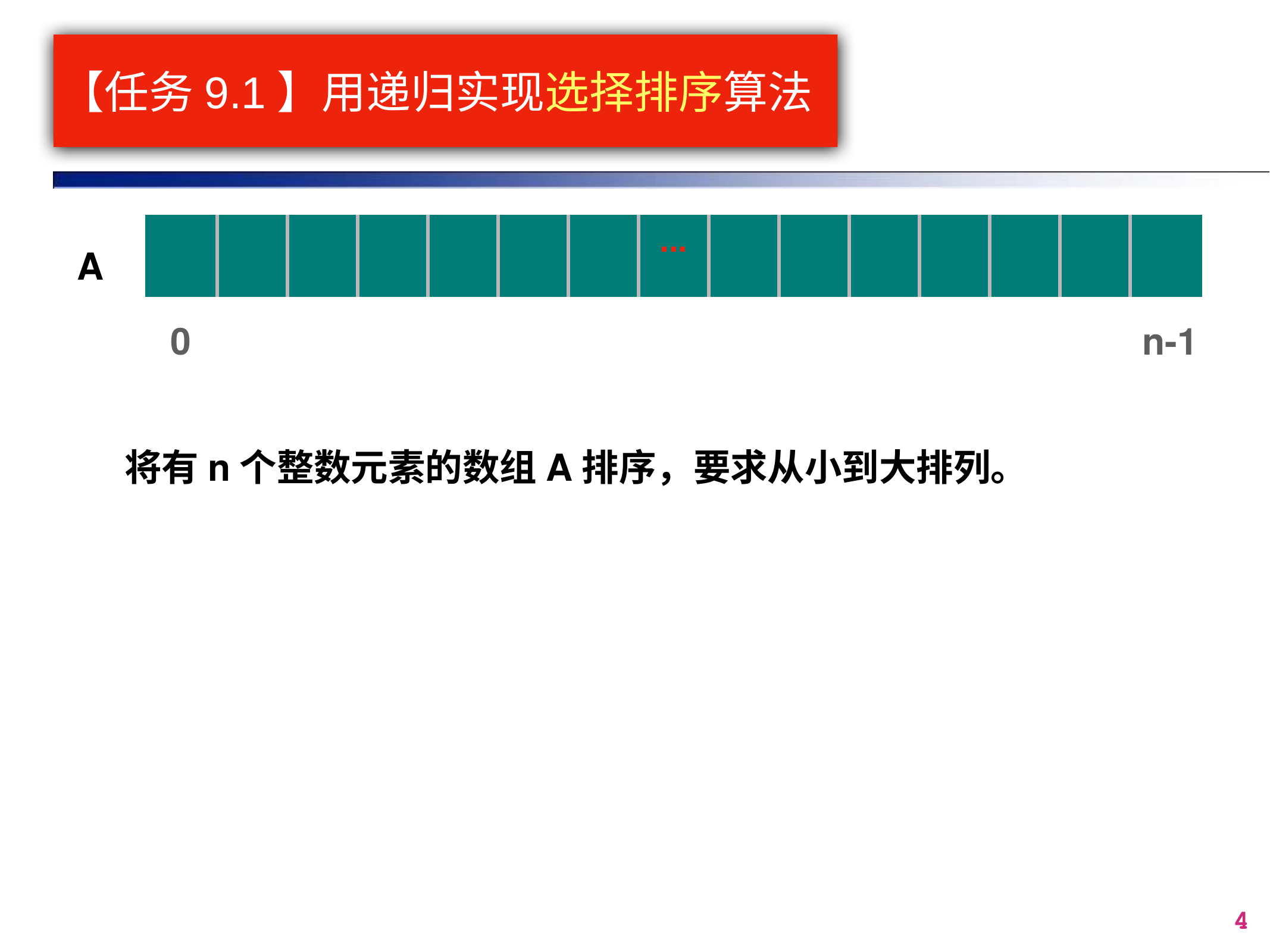

# 【任务9.1】用递归实现选择排序算法
|  |  |  |  |  |  |  | ... |  |  |  |  |  |  |  |
| --- | --- | --- | --- | --- | --- | --- | --- | --- | --- | --- | --- | --- | --- | --- |
A
0
n-1
将有n个整数元素的数组A排序，要求从小到大排列。
4